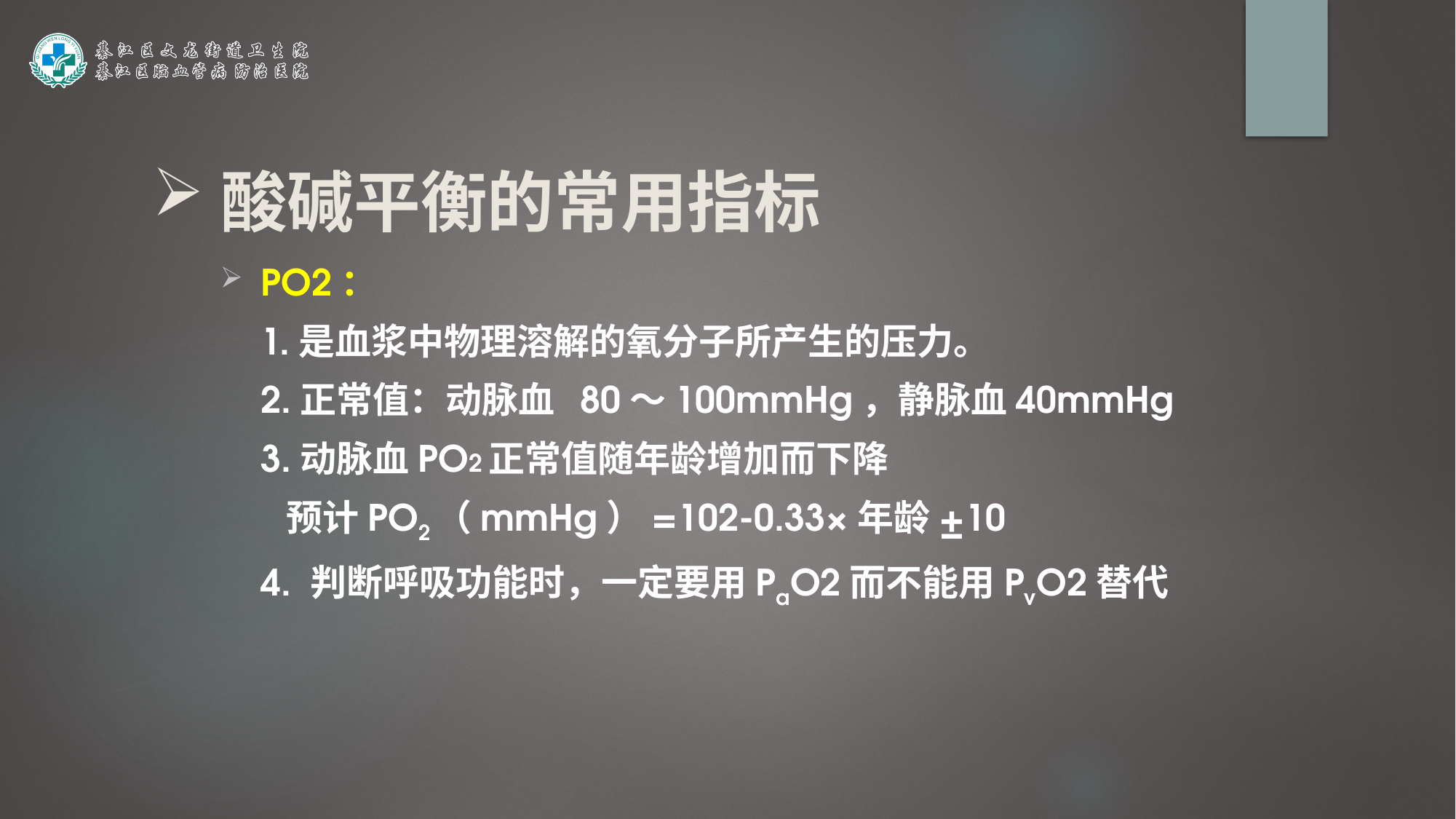

酸碱平衡的常用指标
PO2：
    1.是血浆中物理溶解的氧分子所产生的压力。
    2.正常值：动脉血  80～100mmHg，静脉血40mmHg
    3.动脉血PO2正常值随年龄增加而下降
       预计PO2（mmHg）=102-0.33×年龄±10
    4. 判断呼吸功能时，一定要用PaO2而不能用PvO2替代